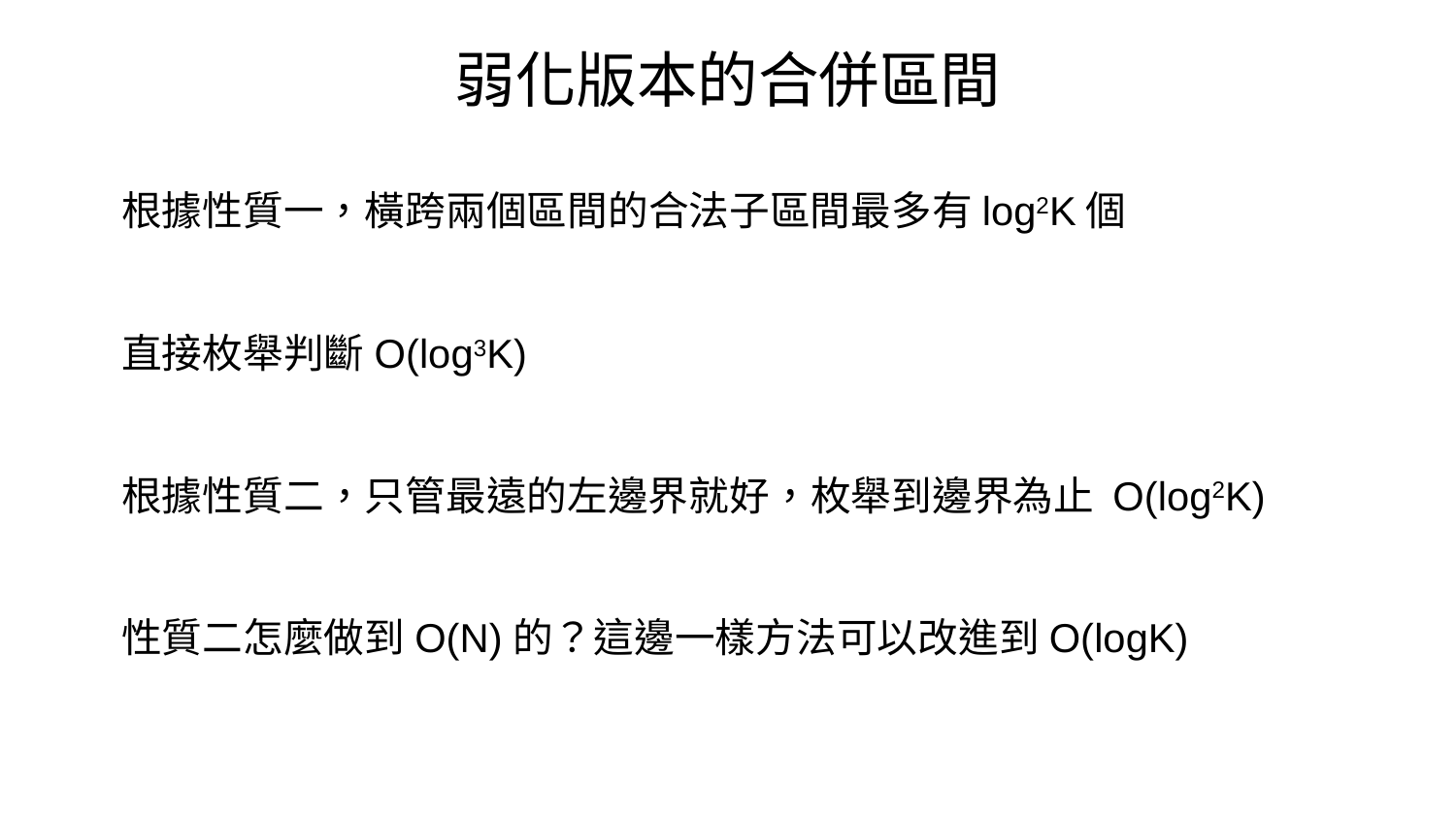

弱化版本的合併區間
根據性質一，橫跨兩個區間的合法子區間最多有log2K個

直接枚舉判斷O(log3K)
根據性質二，只管最遠的左邊界就好，枚舉到邊界為止 O(log2K)

性質二怎麼做到O(N)的？這邊一樣方法可以改進到O(logK)